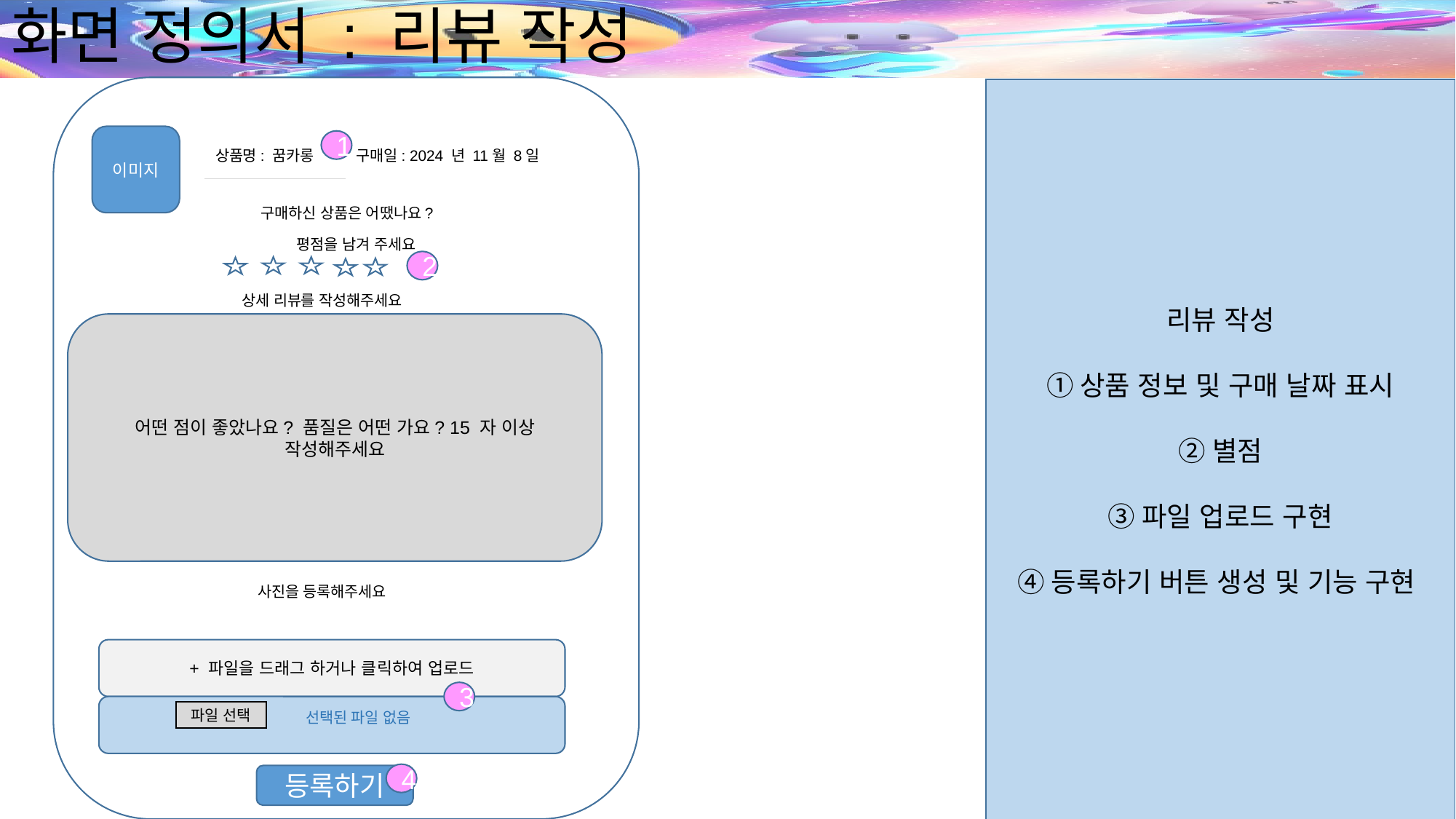

# 화면 정의서 : 리뷰 작성

리뷰 작성

①상품 정보 및 구매 날짜 표시

②별점

③파일 업로드 구현

④등록하기 버튼 생성 및 기능 구현
이미지
1
상품명: 꿈카롱
구매일: 2024 년 11월 8일
구매하신 상품은 어땠나요?
평점을 남겨 주세요
2

상세 리뷰를 작성해주세요
어떤 점이 좋았나요? 품질은 어떤 가요? 15 자 이상 작성해주세요
사진을 등록해주세요
+ 파일을 드래그 하거나 클릭하여 업로드
3

파일 선택
선택된 파일 없음
4
등록하기